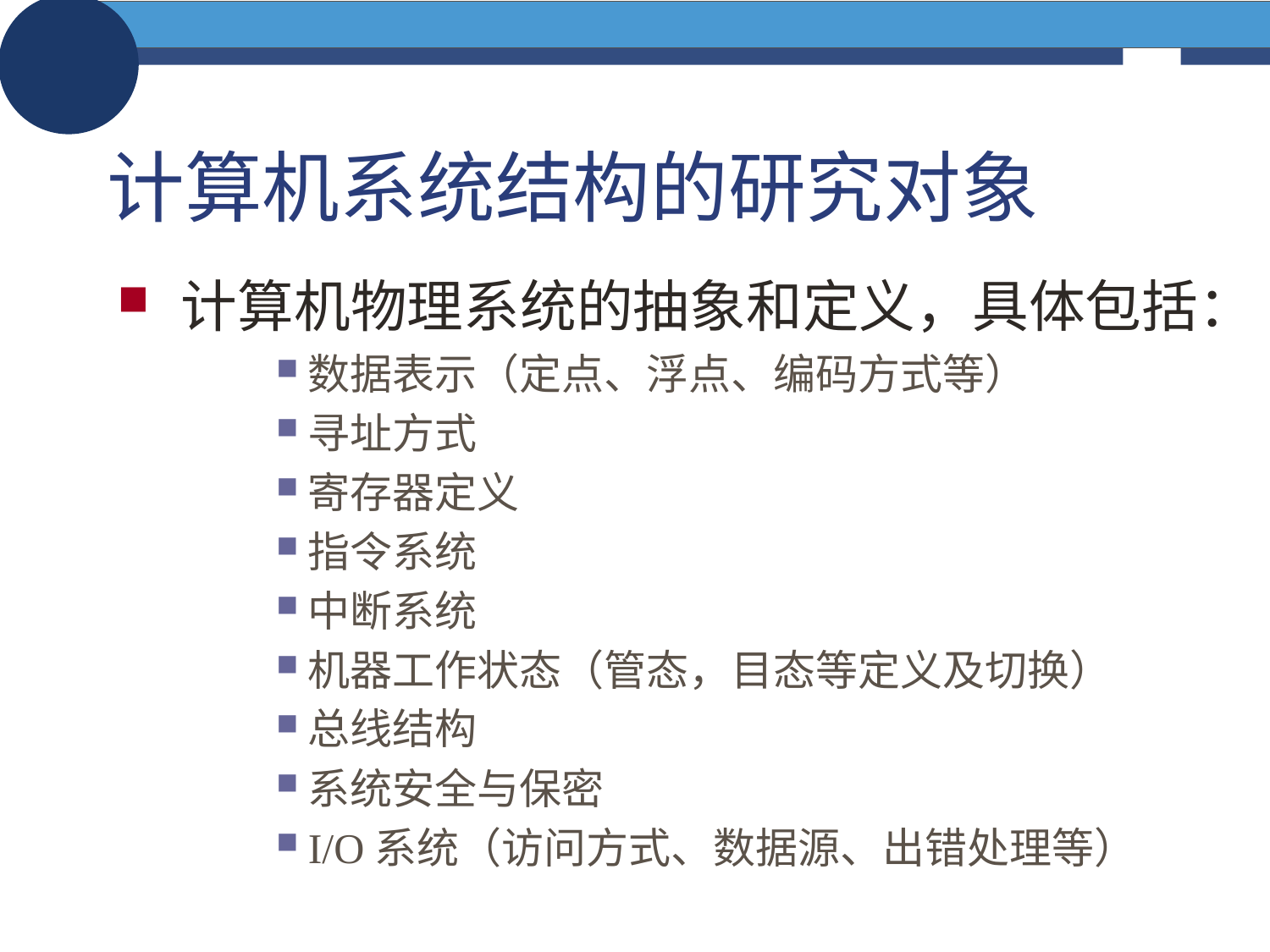

# 计算机系统结构的研究对象
计算机物理系统的抽象和定义，具体包括：
数据表示（定点、浮点、编码方式等）
寻址方式
寄存器定义
指令系统
中断系统
机器工作状态（管态，目态等定义及切换）
总线结构
系统安全与保密
I/O系统（访问方式、数据源、出错处理等）